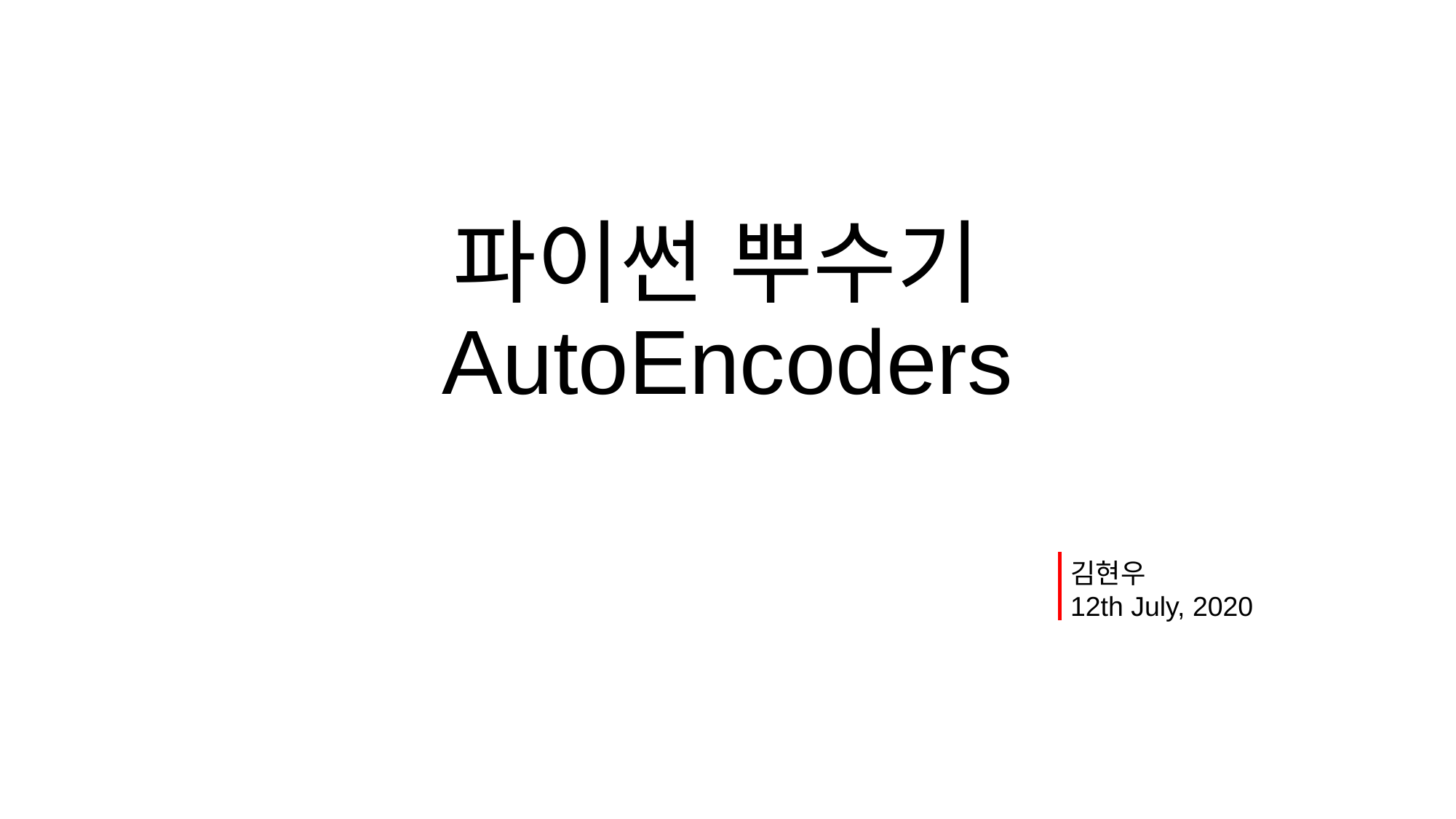

# 파이썬 뿌수기AutoEncoders

김현우
12th July, 2020